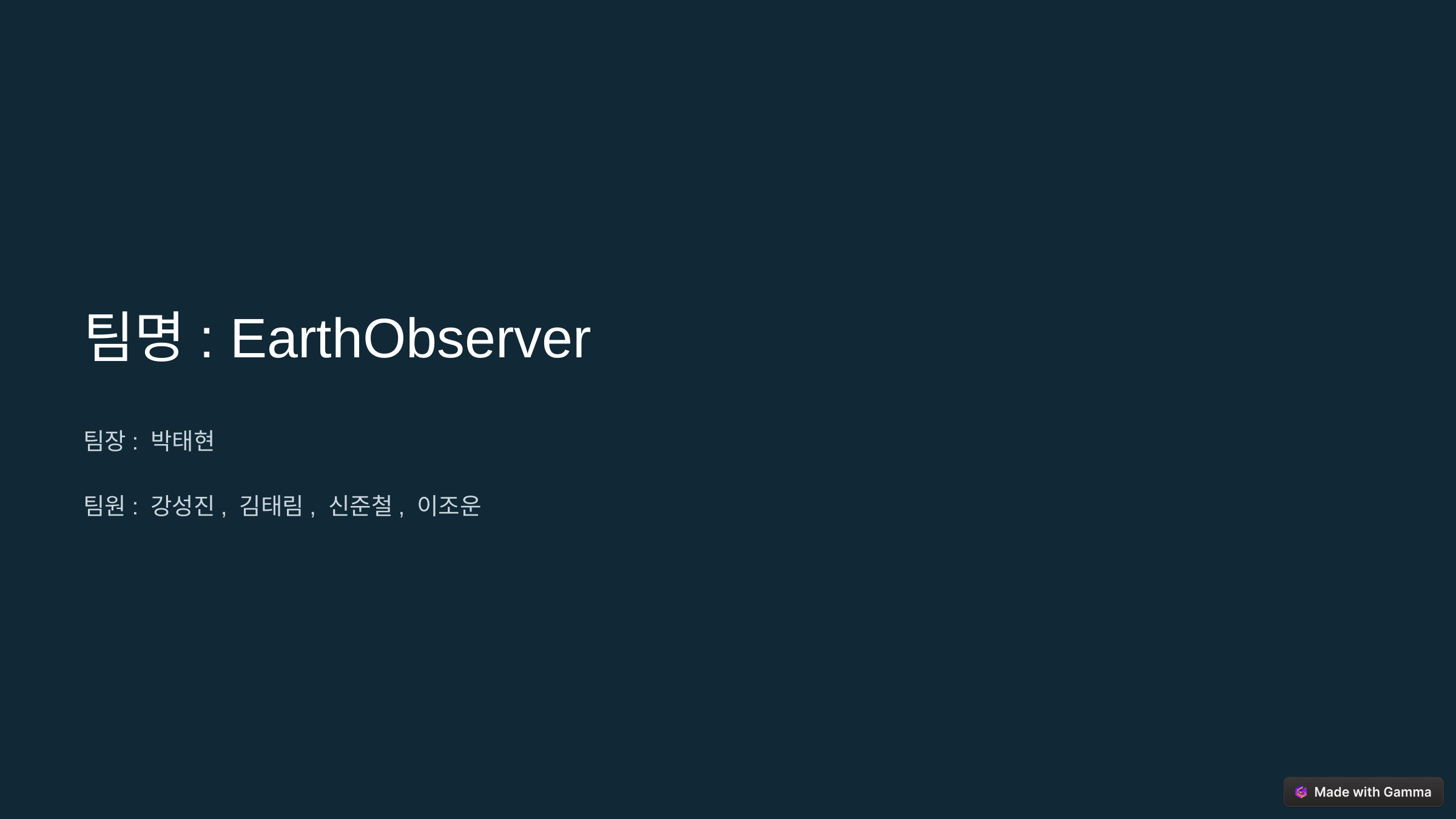

팀명: EarthObserver
팀장: 박태현
팀원: 강성진, 김태림, 신준철, 이조운